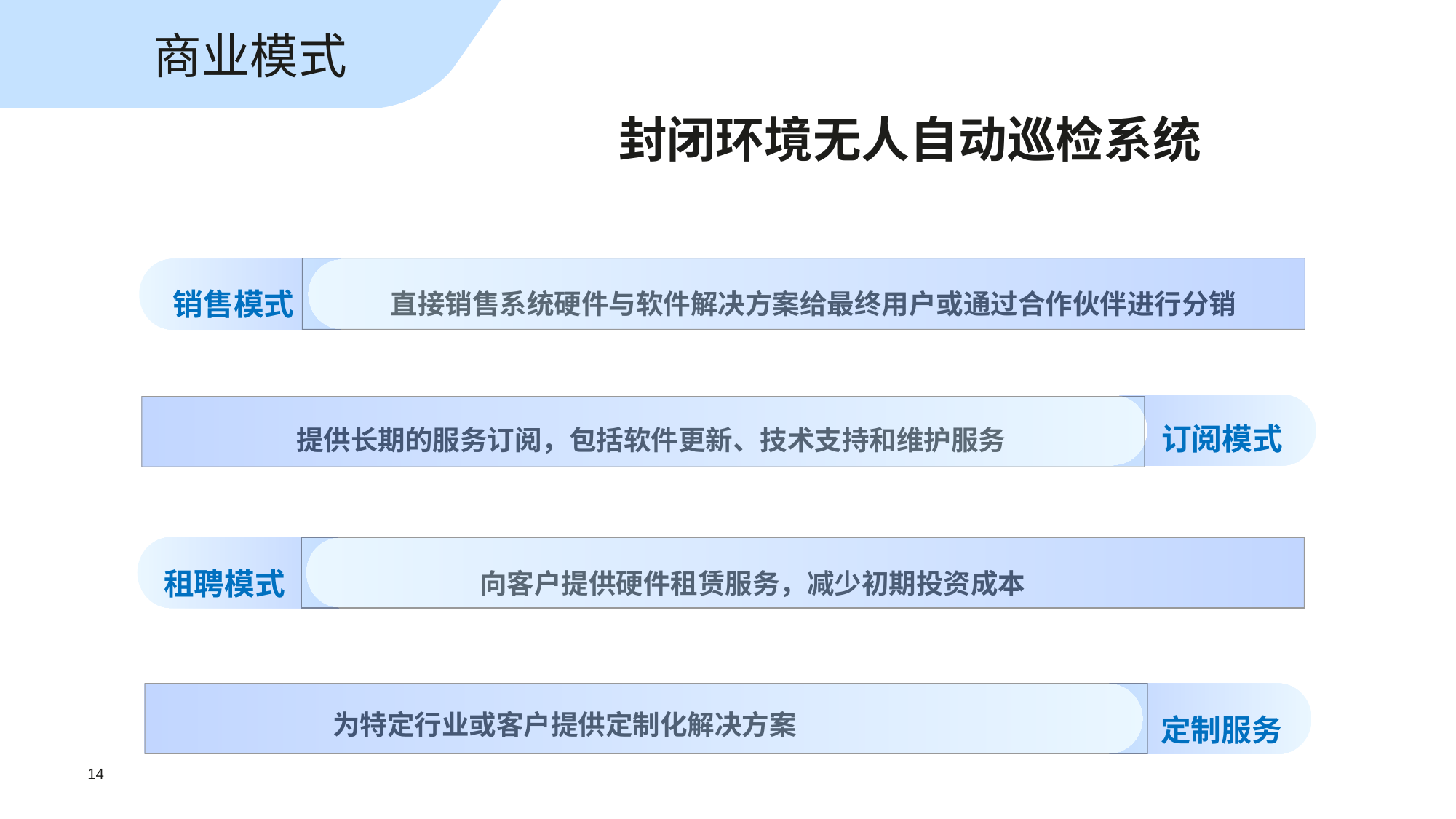

商业模式
封闭环境无人自动巡检系统

直接销售系统硬件与软件解决方案给最终用户或通过合作伙伴进行分销
销售模式

提供长期的服务订阅，包括软件更新、技术支持和维护服务
订阅模式

向客户提供硬件租赁服务，减少初期投资成本
租聘模式
为特定行业或客户提供定制化解决方案

定制服务